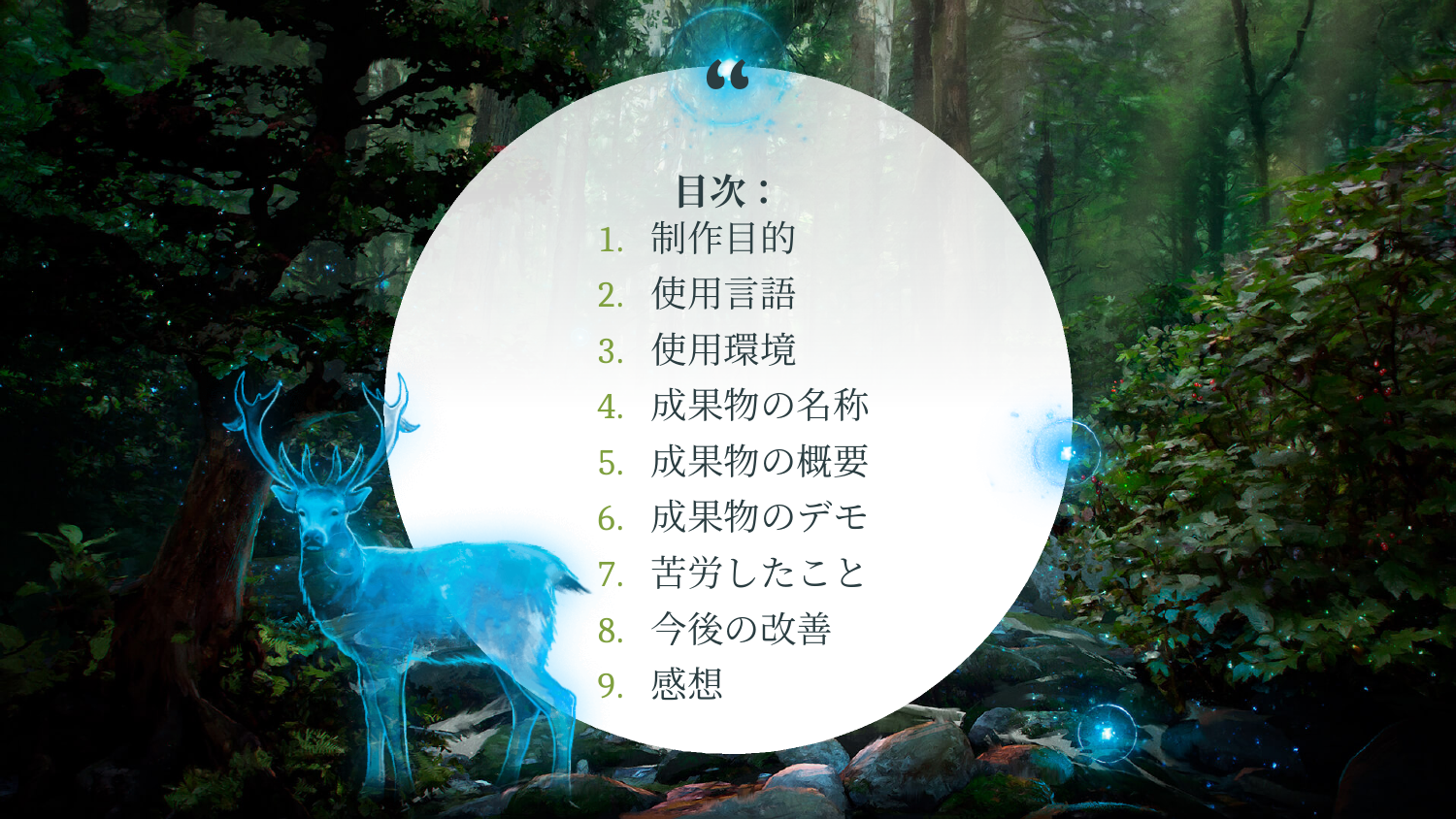

目次：
制作目的
使用言語
使用環境
成果物の名称
成果物の概要
成果物のデモ
苦労したこと
今後の改善
感想